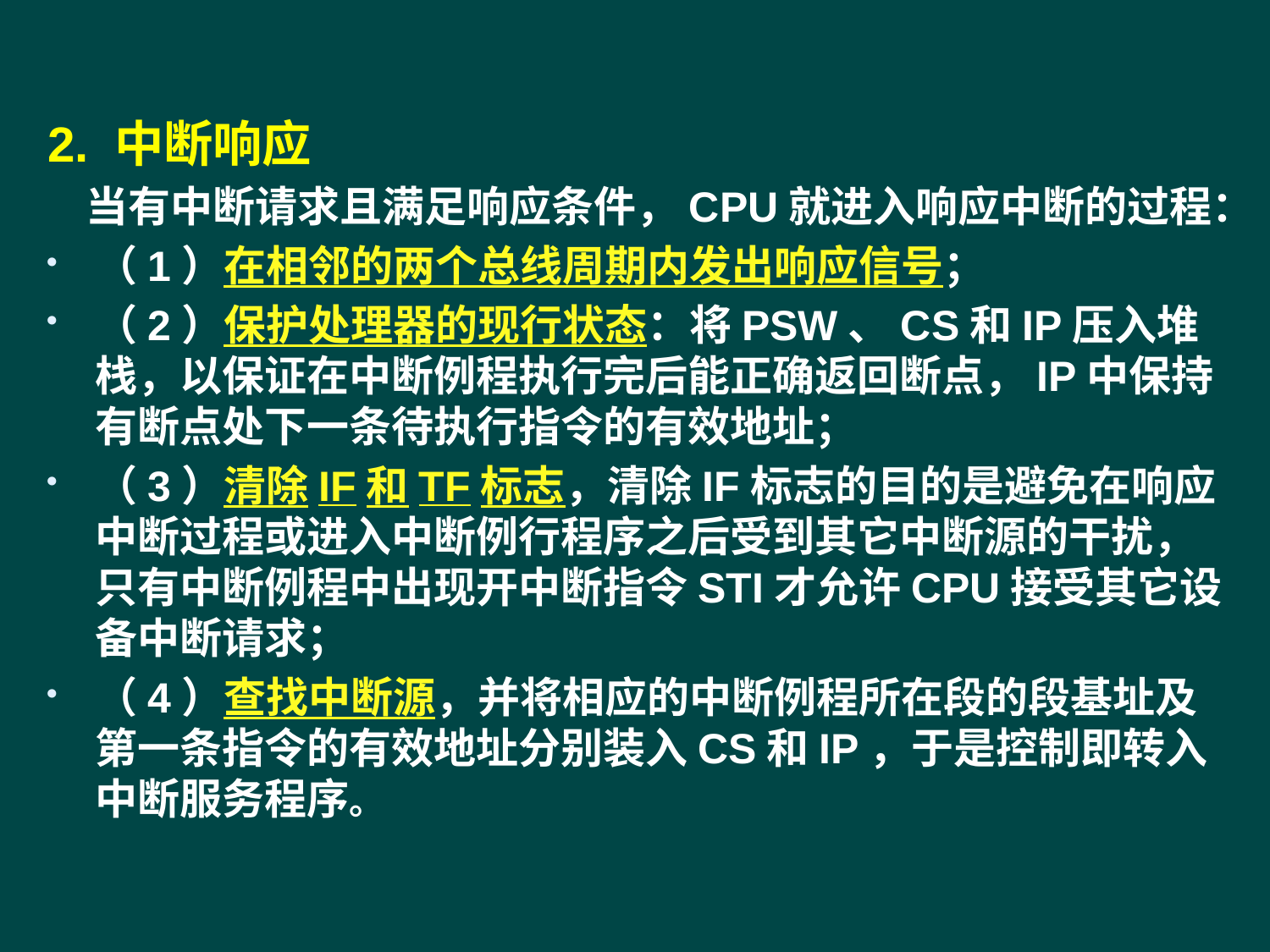

2. 中断响应
   当有中断请求且满足响应条件，CPU就进入响应中断的过程：
（1）在相邻的两个总线周期内发出响应信号；
（2）保护处理器的现行状态：将PSW、CS和IP压入堆栈，以保证在中断例程执行完后能正确返回断点，IP中保持有断点处下一条待执行指令的有效地址；
（3）清除IF和TF标志，清除IF标志的目的是避免在响应中断过程或进入中断例行程序之后受到其它中断源的干扰，只有中断例程中出现开中断指令STI才允许CPU接受其它设备中断请求；
（4）查找中断源，并将相应的中断例程所在段的段基址及第一条指令的有效地址分别装入CS和IP，于是控制即转入中断服务程序。